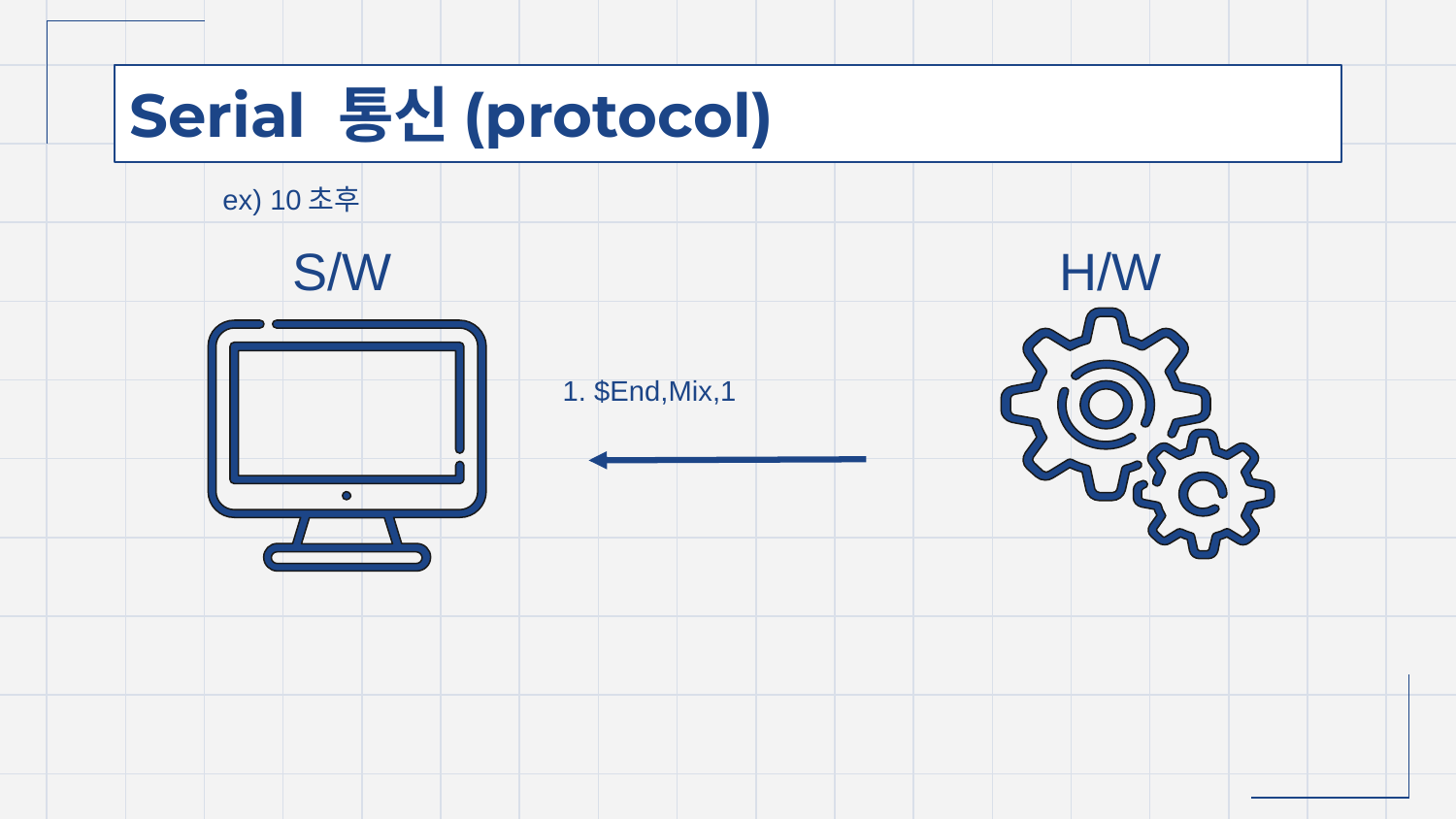

# Serial 통신(protocol)
ex) 10초후
S/W
H/W

1. $End,Mix,1